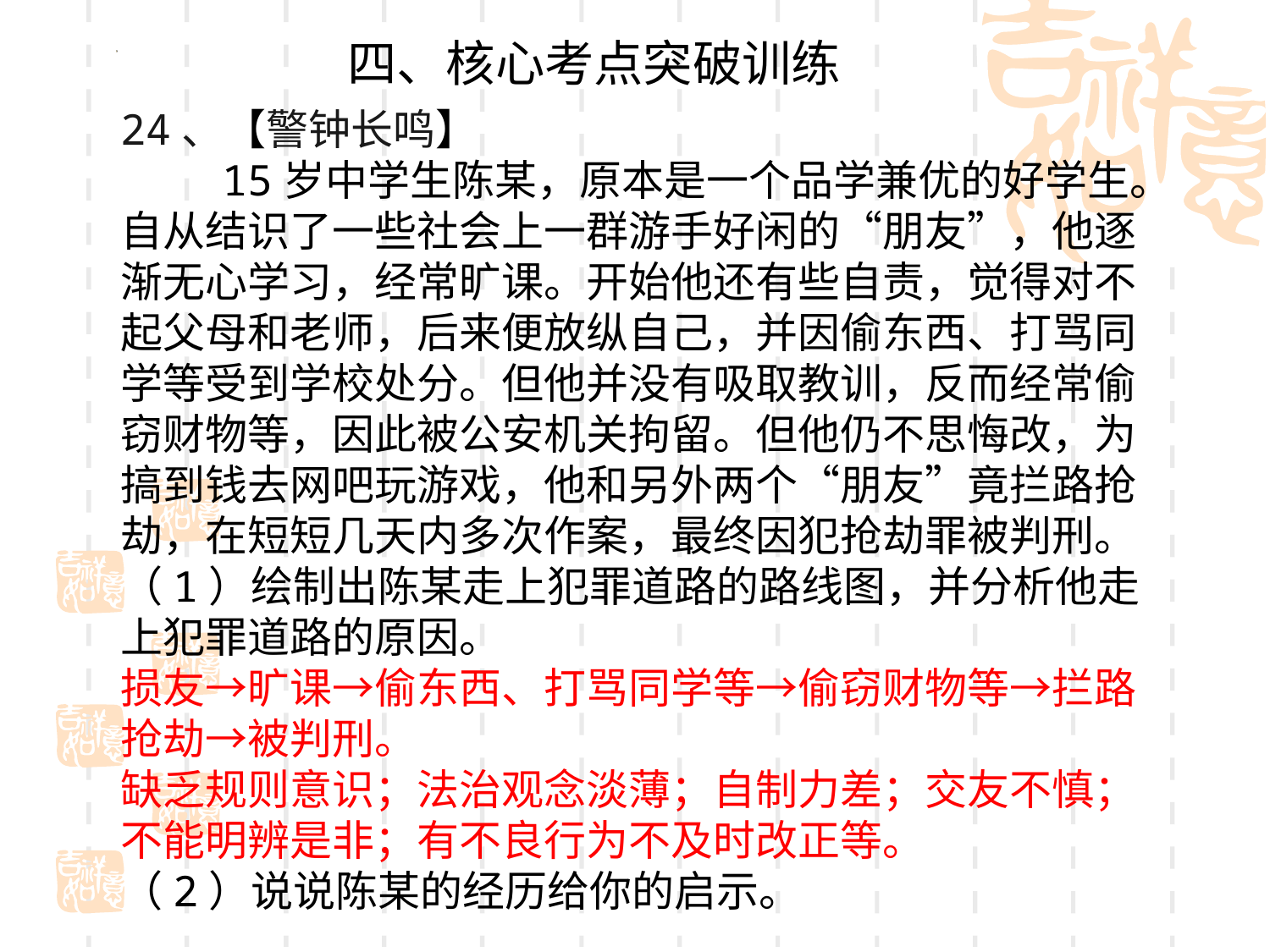

四、核心考点突破训练
24、【警钟长鸣】
    15岁中学生陈某，原本是一个品学兼优的好学生。自从结识了一些社会上一群游手好闲的“朋友”，他逐渐无心学习，经常旷课。开始他还有些自责，觉得对不起父母和老师，后来便放纵自己，并因偷东西、打骂同学等受到学校处分。但他并没有吸取教训，反而经常偷窃财物等，因此被公安机关拘留。但他仍不思悔改，为搞到钱去网吧玩游戏，他和另外两个“朋友”竟拦路抢劫，在短短几天内多次作案，最终因犯抢劫罪被判刑。
（1）绘制出陈某走上犯罪道路的路线图，并分析他走上犯罪道路的原因。
损友→旷课→偷东西、打骂同学等→偷窃财物等→拦路抢劫→被判刑。
缺乏规则意识；法治观念淡薄；自制力差；交友不慎；不能明辨是非；有不良行为不及时改正等。
（2）说说陈某的经历给你的启示。